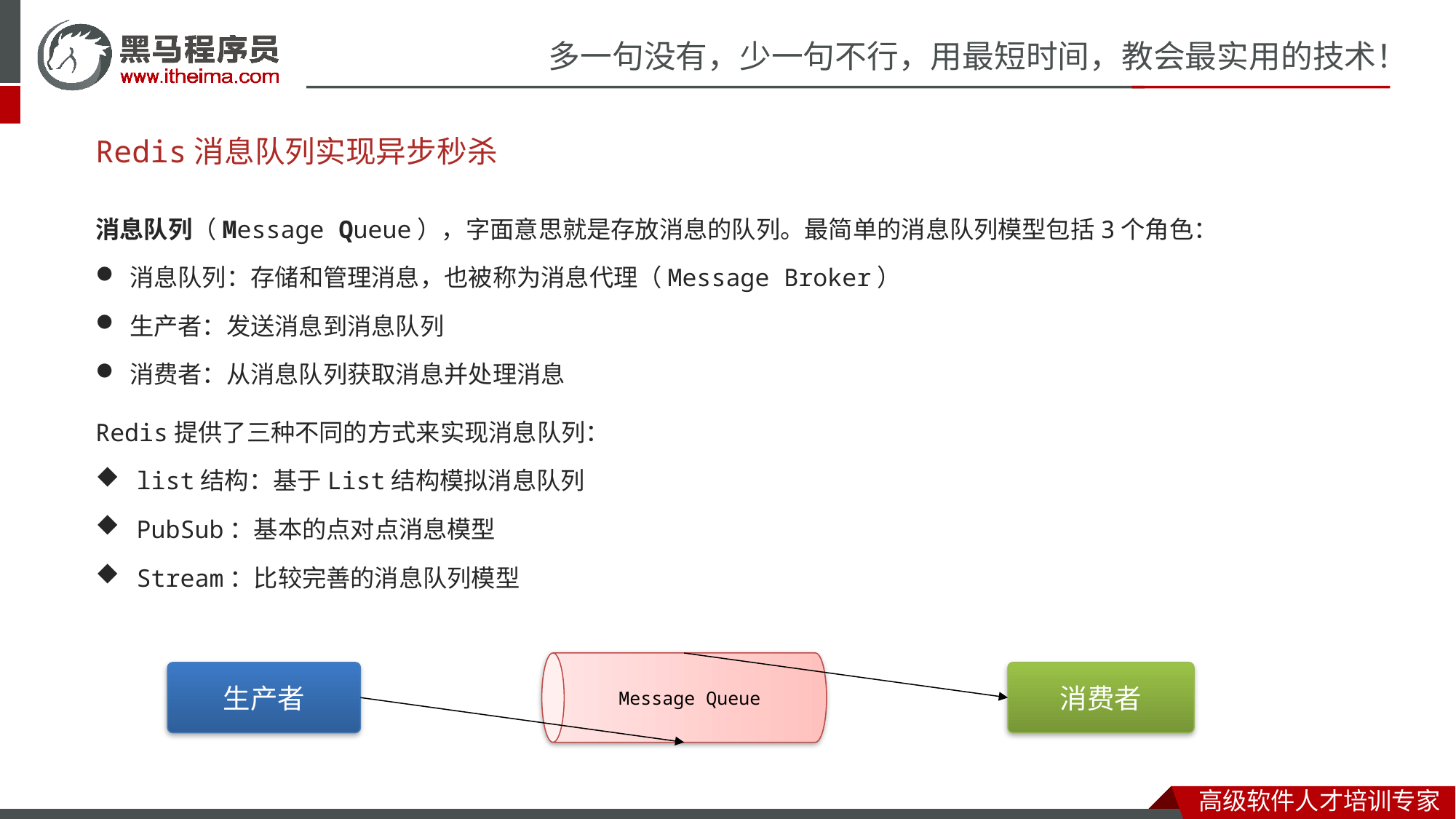

Redis消息队列实现异步秒杀
消息队列（Message Queue），字面意思就是存放消息的队列。最简单的消息队列模型包括3个角色：
消息队列：存储和管理消息，也被称为消息代理（Message Broker）
生产者：发送消息到消息队列
消费者：从消息队列获取消息并处理消息
Redis提供了三种不同的方式来实现消息队列：
list结构：基于List结构模拟消息队列
PubSub：基本的点对点消息模型
Stream：比较完善的消息队列模型
Message Queue
生产者
消费者